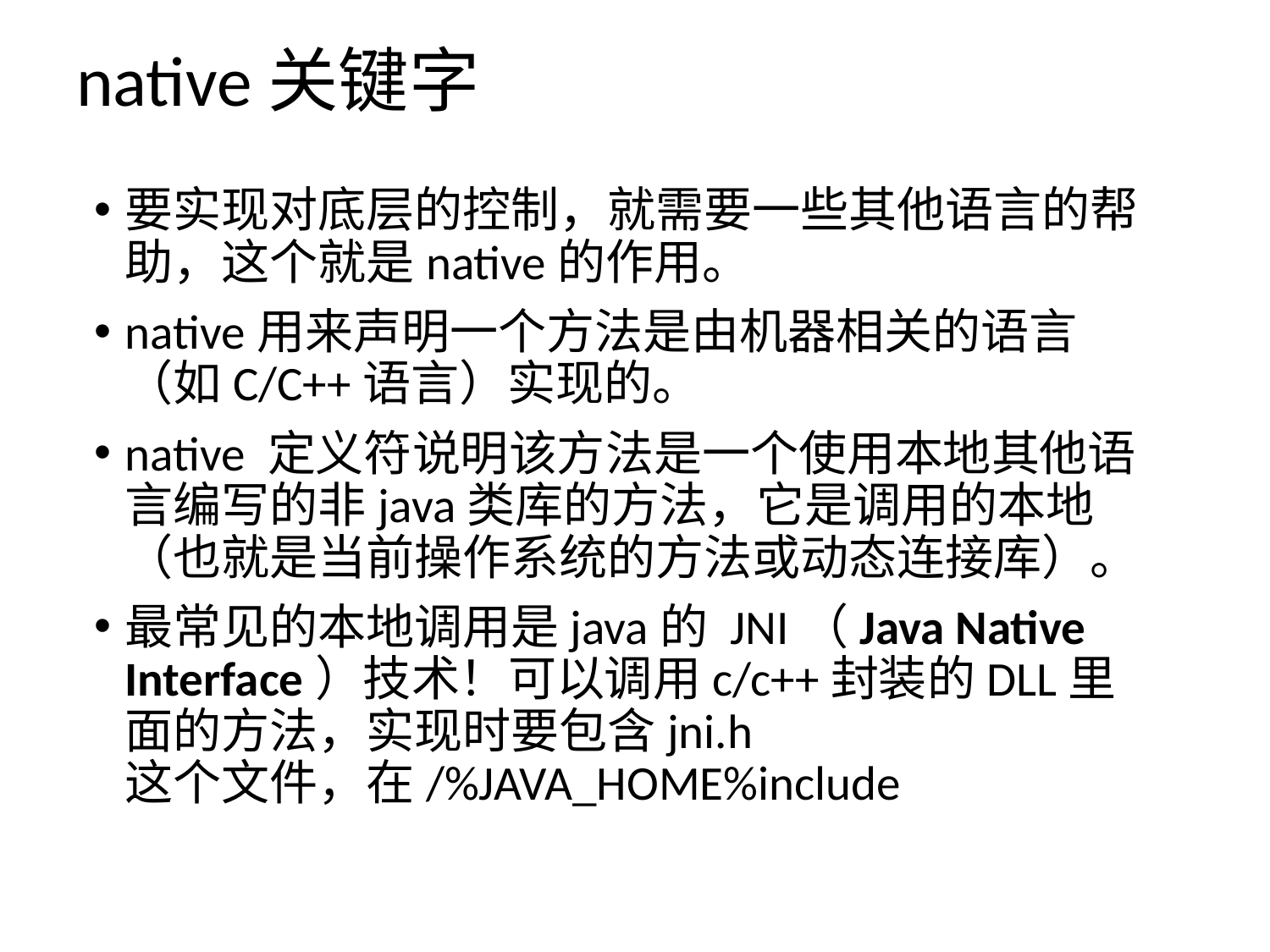

# native关键字
要实现对底层的控制，就需要一些其他语言的帮助，这个就是native的作用。
native用来声明一个方法是由机器相关的语言（如C/C++语言）实现的。
native 定义符说明该方法是一个使用本地其他语言编写的非java类库的方法，它是调用的本地（也就是当前操作系统的方法或动态连接库）。
最常见的本地调用是java的 JNI（Java Native Interface）技术！可以调用c/c++封装的DLL里面的方法，实现时要包含jni.h 这个文件，在/%JAVA_HOME%include